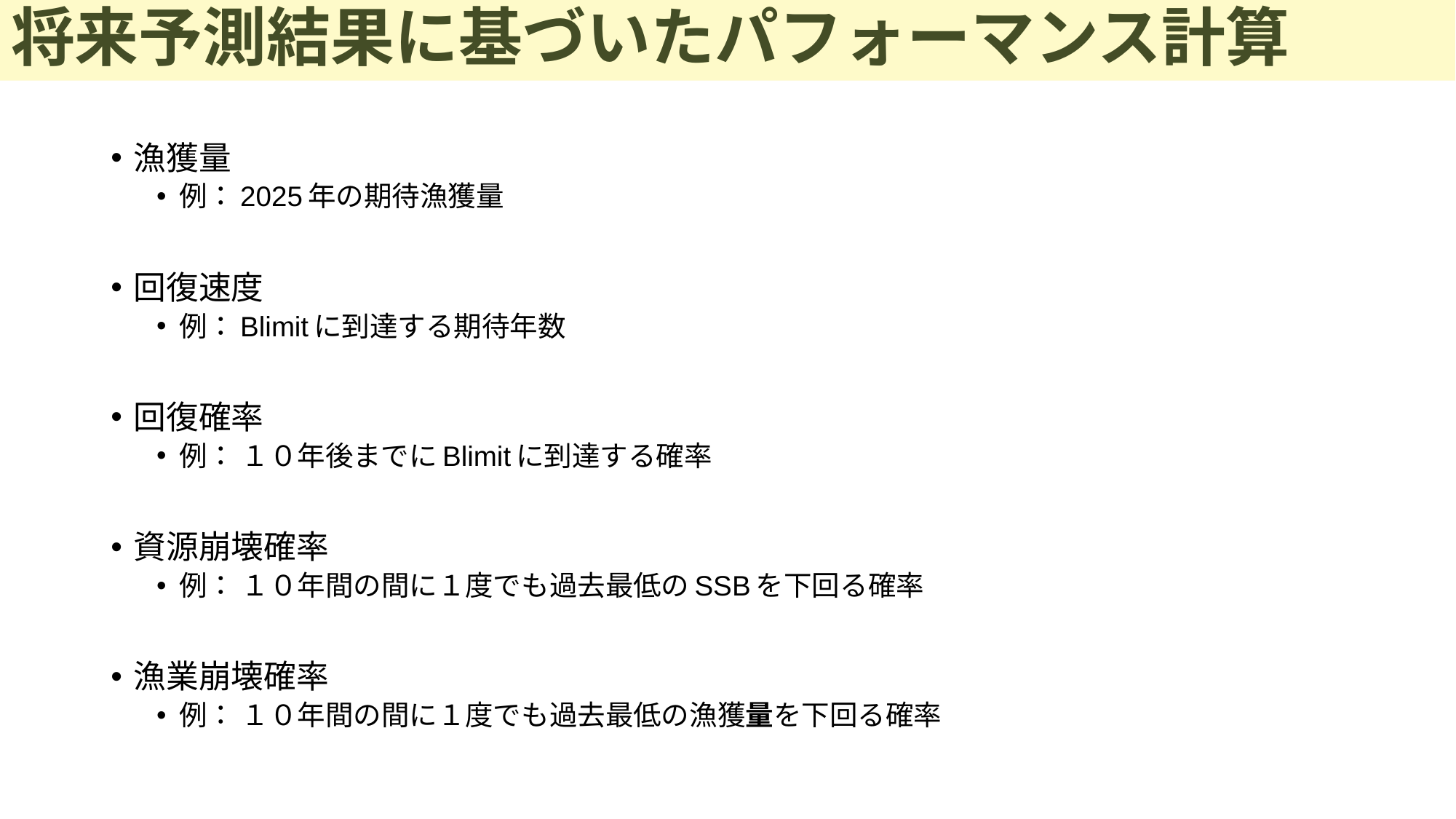

# 将来予測結果に基づいたパフォーマンス計算
漁獲量
例：2025年の期待漁獲量

回復速度
例：Blimitに到達する期待年数

回復確率
例： １０年後までにBlimitに到達する確率

資源崩壊確率
例： １０年間の間に１度でも過去最低のSSBを下回る確率

漁業崩壊確率
例： １０年間の間に１度でも過去最低の漁獲量を下回る確率